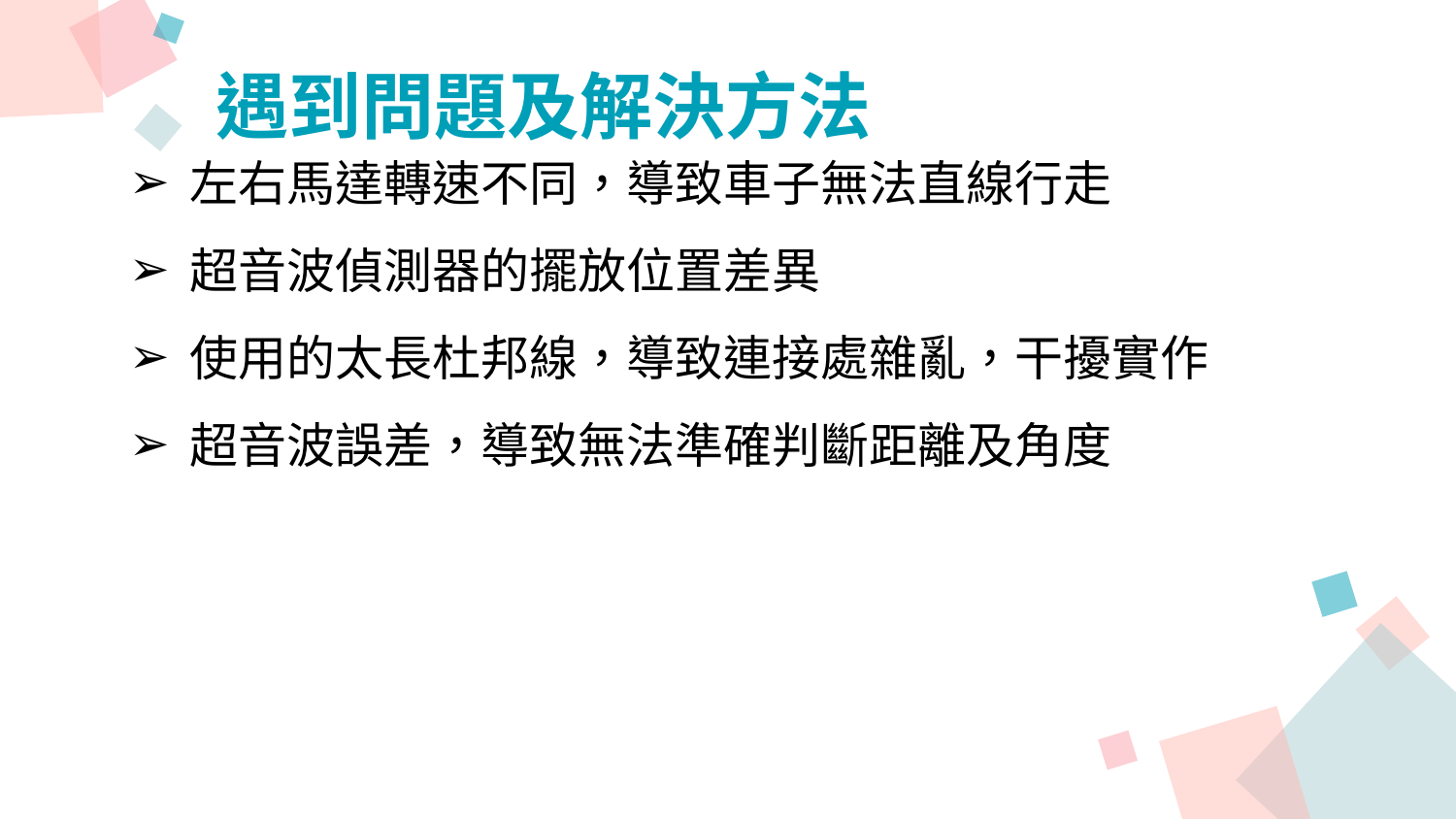

遇到問題及解決方法
左右馬達轉速不同，導致車子無法直線行走
超音波偵測器的擺放位置差異
使用的太長杜邦線，導致連接處雜亂，干擾實作
超音波誤差，導致無法準確判斷距離及角度